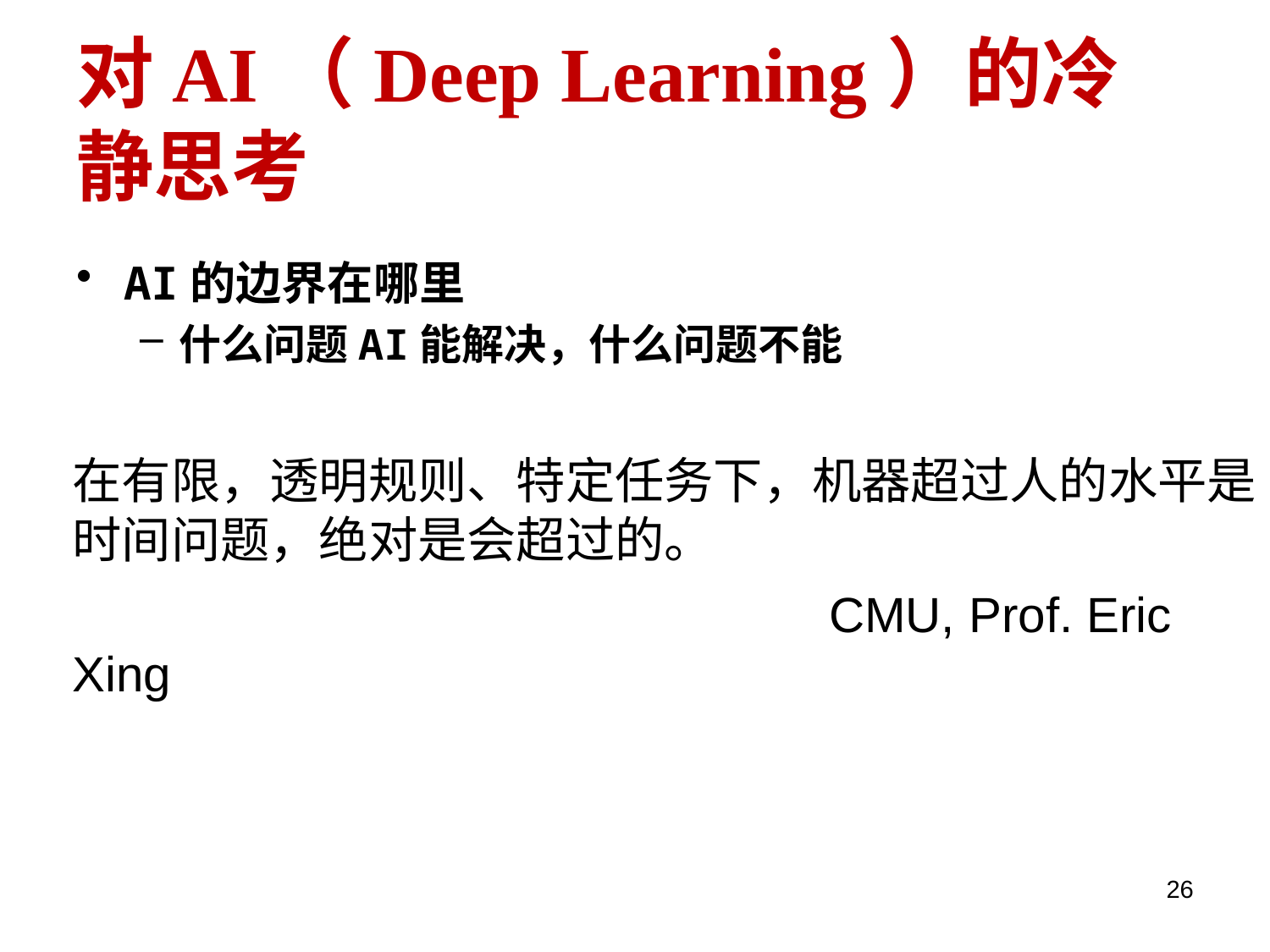

# 对AI（Deep Learning）的冷静思考
AI的边界在哪里
什么问题AI能解决，什么问题不能
在有限，透明规则、特定任务下，机器超过人的水平是时间问题，绝对是会超过的。
                                                       CMU, Prof. Eric Xing
26